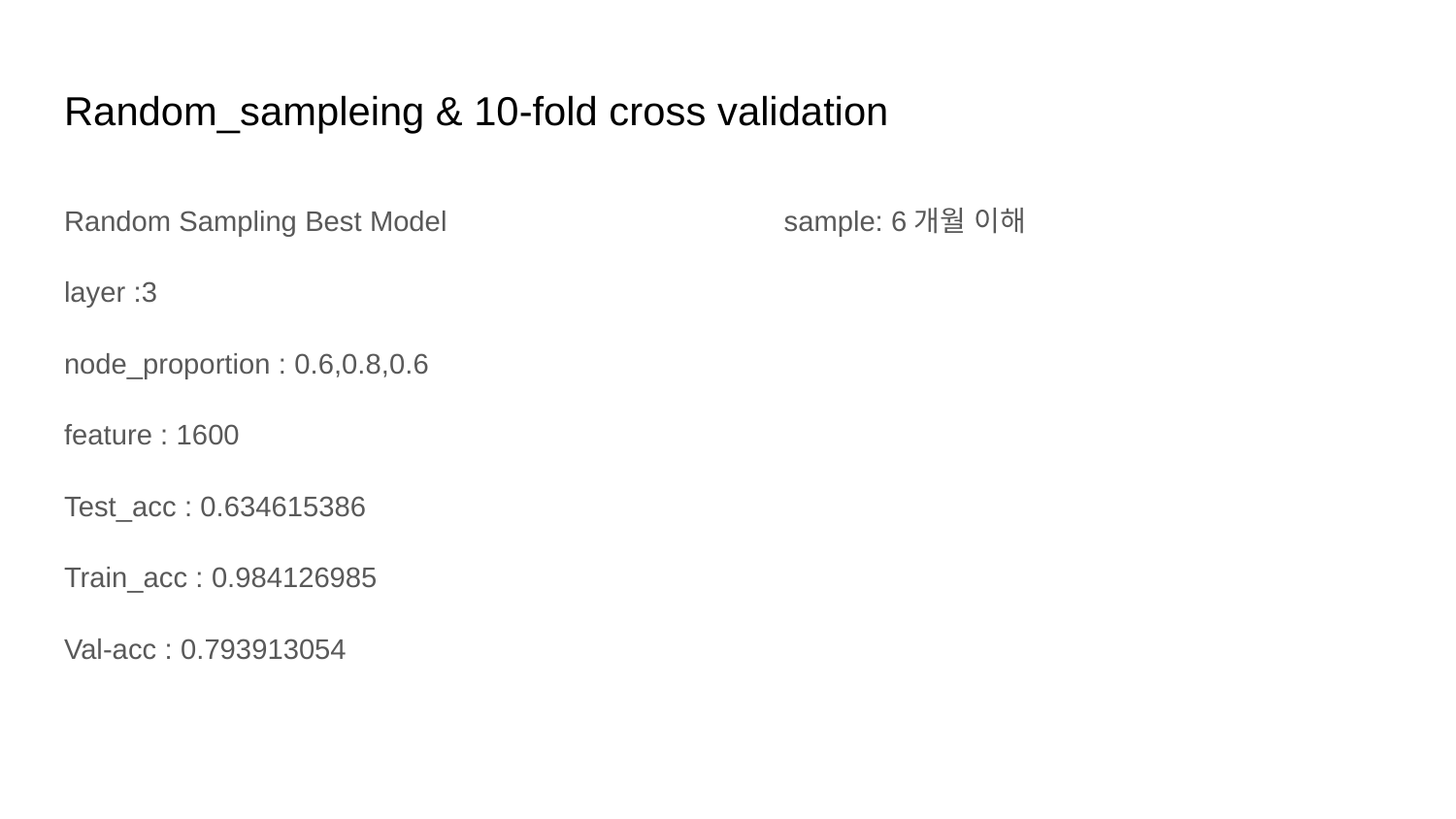

# Random_sampleing & 10-fold cross validation
Random Sampling Best Model
layer :3
node_proportion : 0.6,0.8,0.6
feature : 1600
Test_acc : 0.634615386
Train_acc : 0.984126985
Val-acc : 0.793913054
sample: 6개월 이해